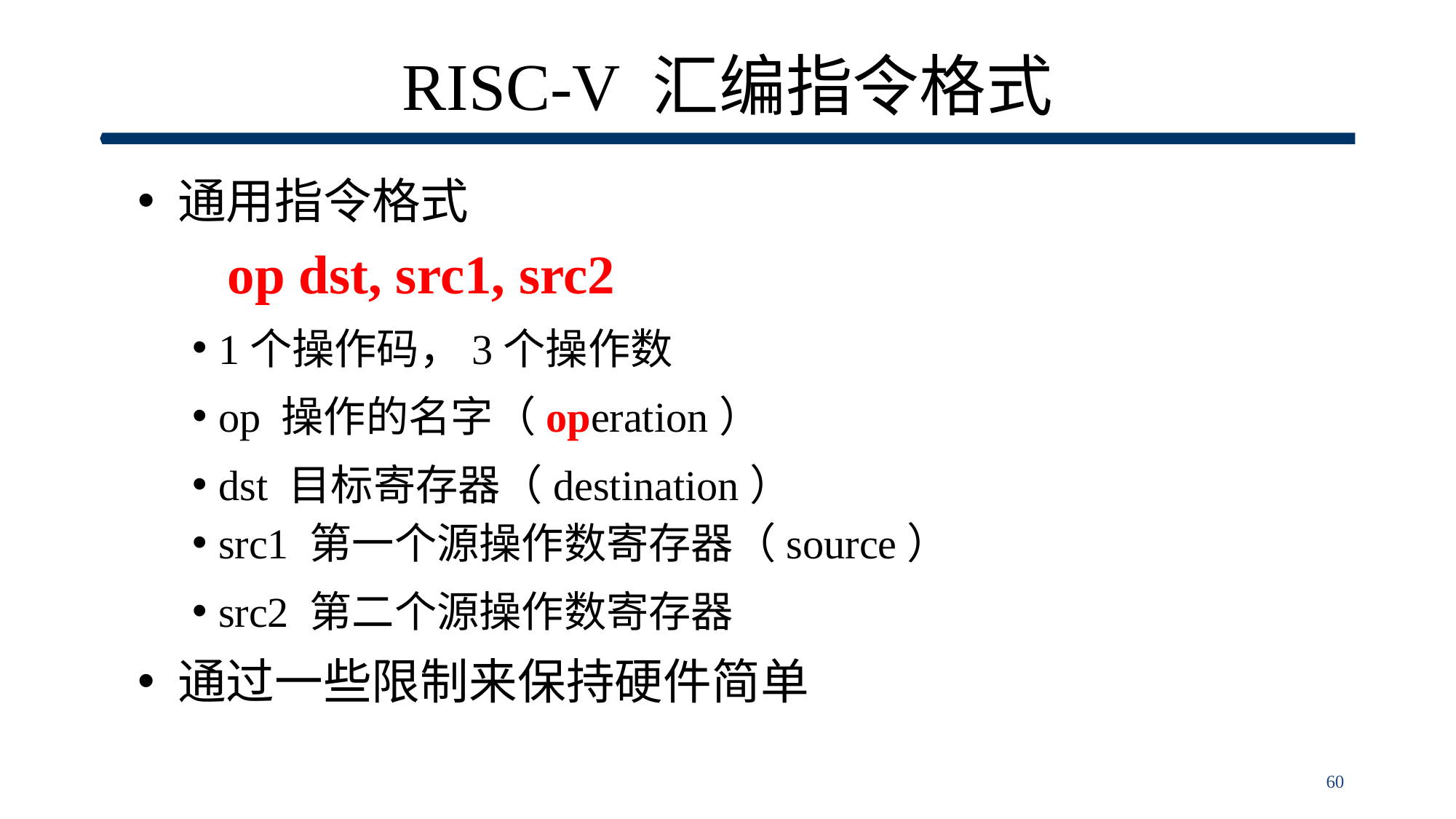

# RISC-V 汇编指令格式
 通用指令格式
    op dst, src1, src2
 1个操作码，3个操作数
 op 操作的名字（operation）
 dst 目标寄存器（destination）
 src1 第一个源操作数寄存器（source）
 src2 第二个源操作数寄存器
 通过一些限制来保持硬件简单

60